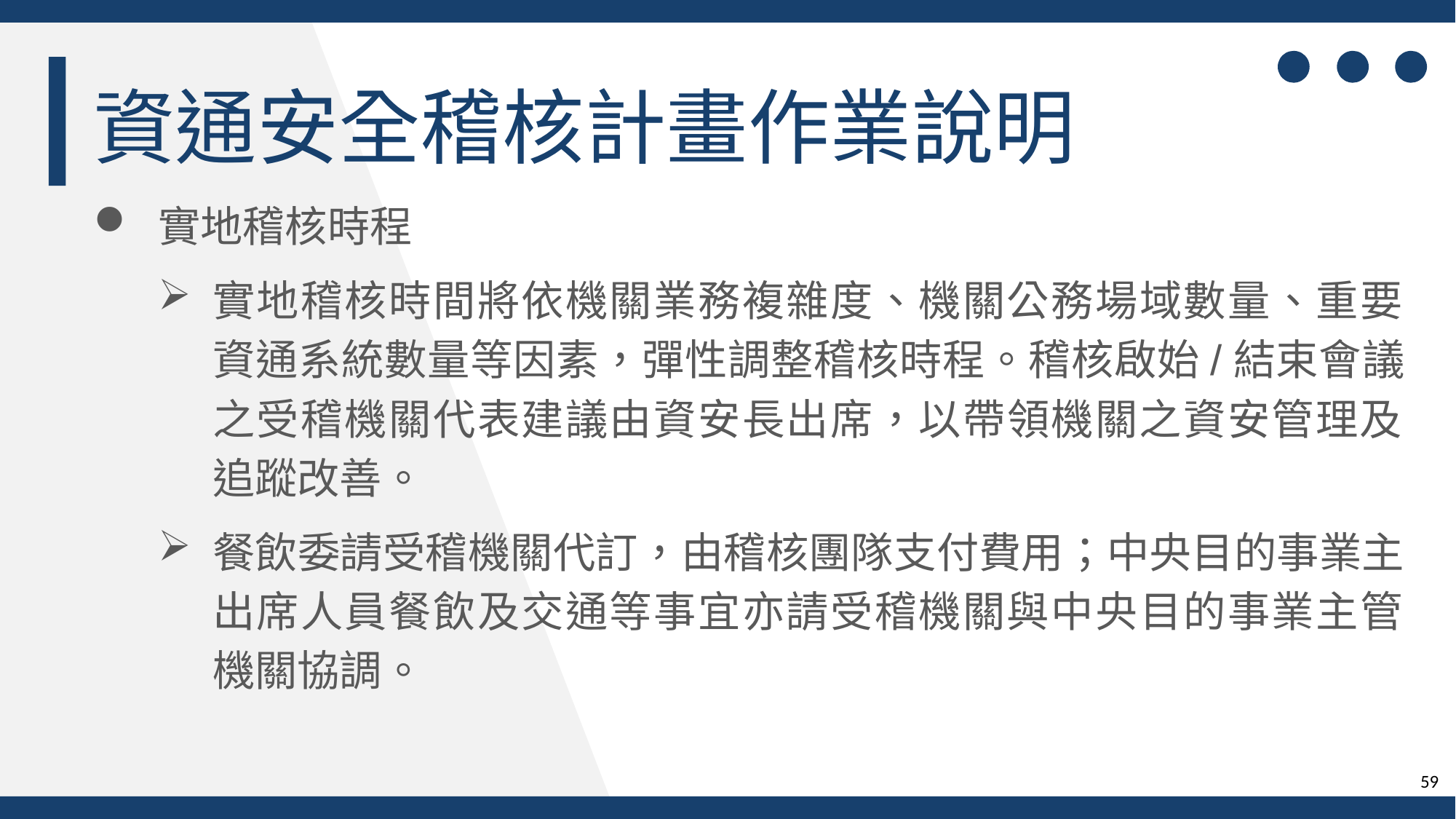

資通安全稽核計畫作業說明
實地稽核時程
實地稽核時間將依機關業務複雜度、機關公務場域數量、重要
資通系統數量等因素，彈性調整稽核時程。稽核啟始/結束會議之受稽機關代表建議由資安長出席，以帶領機關之資安管理及
追蹤改善。
餐飲委請受稽機關代訂，由稽核團隊支付費用；中央目的事業主出席人員餐飲及交通等事宜亦請受稽機關與中央目的事業主管
機關協調。